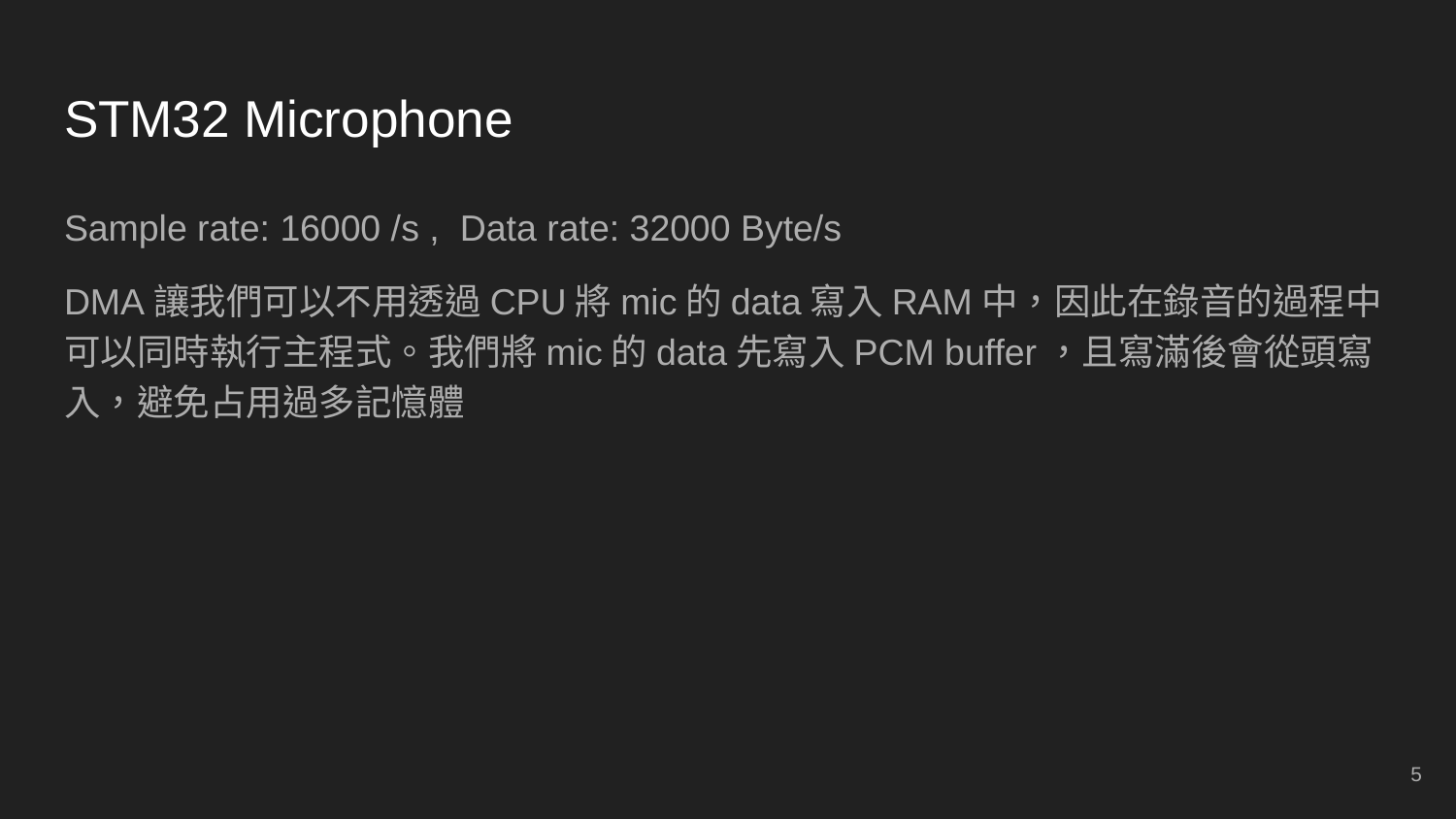

# STM32 Microphone
Sample rate: 16000 /s ,  Data rate: 32000 Byte/s
DMA讓我們可以不用透過CPU將mic的data寫入RAM中，因此在錄音的過程中可以同時執行主程式。我們將mic的data先寫入PCM buffer，且寫滿後會從頭寫入，避免占用過多記憶體

5